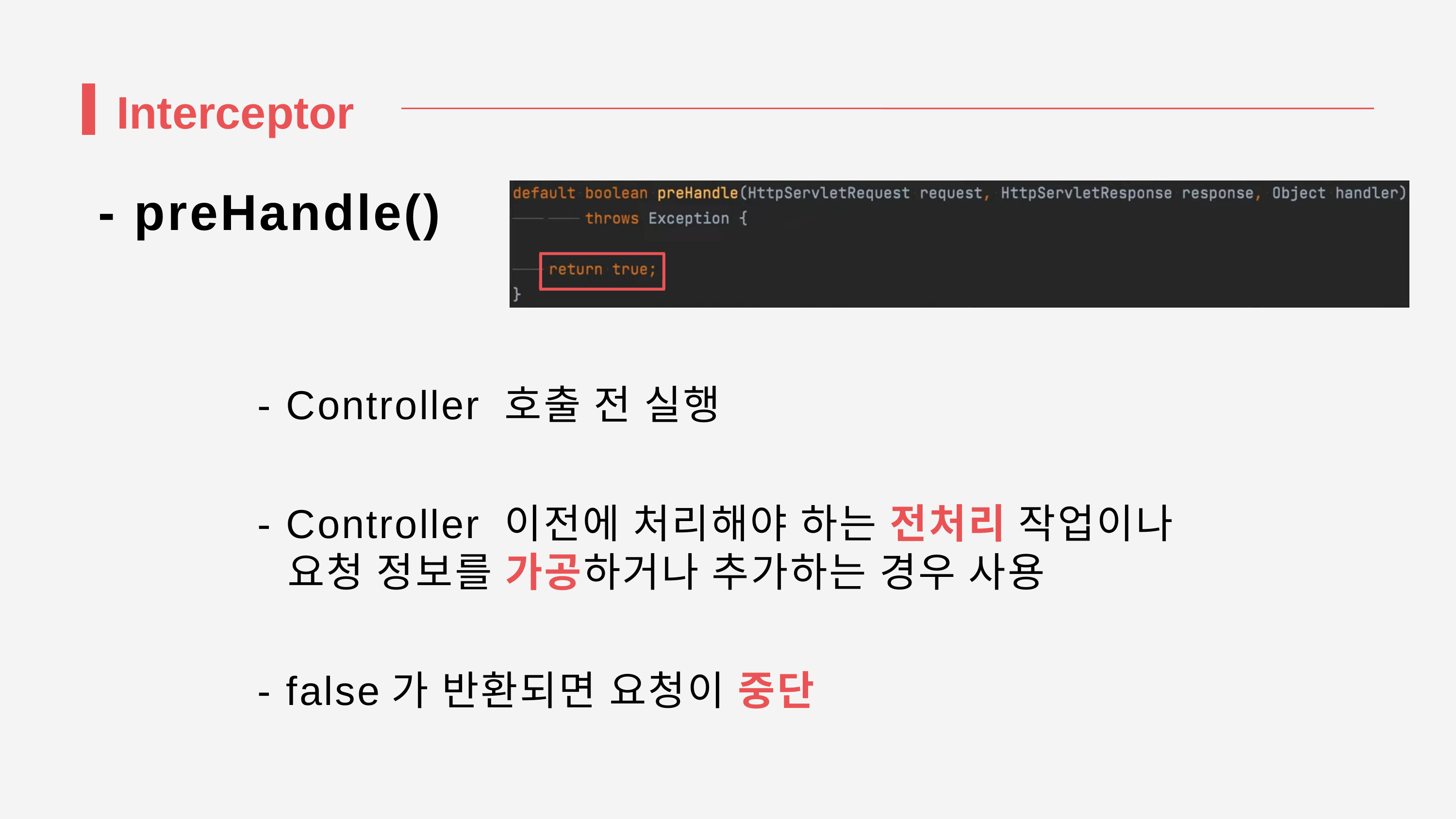

Interceptor

 - preHandle()

 - Controller 호출 전 실행
 - Controller 이전에 처리해야 하는 전처리 작업이나
   요청 정보를 가공하거나 추가하는 경우 사용
 - false가 반환되면 요청이 중단